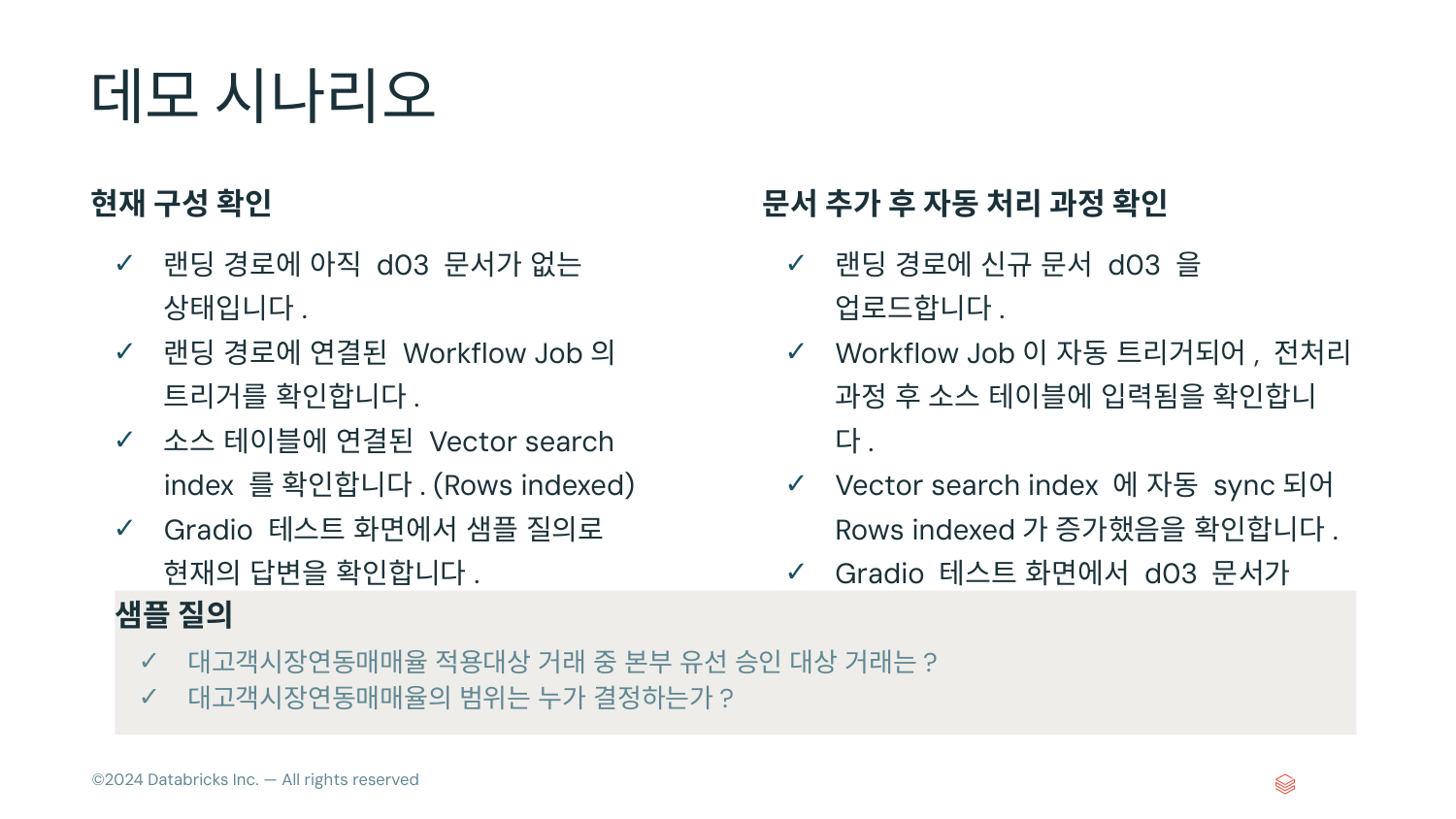

# 데모 시나리오
현재 구성 확인
랜딩 경로에 아직 d03 문서가 없는 상태입니다.
랜딩 경로에 연결된 Workflow Job의 트리거를 확인합니다.
소스 테이블에 연결된 Vector search index 를 확인합니다. (Rows indexed)
Gradio 테스트 화면에서 샘플 질의로 현재의 답변을 확인합니다.

문서 추가 후 자동 처리 과정 확인
랜딩 경로에 신규 문서 d03 을 업로드합니다.
Workflow Job이 자동 트리거되어, 전처리 과정 후 소스 테이블에 입력됨을 확인합니다.
Vector search index 에 자동 sync되어  Rows indexed가 증가했음을 확인합니다.
Gradio 테스트 화면에서 d03 문서가 응답에 반영되었음을 확인합니다.

샘플 질의
대고객시장연동매매율 적용대상 거래 중 본부 유선 승인 대상 거래는?
대고객시장연동매매율의 범위는 누가 결정하는가?